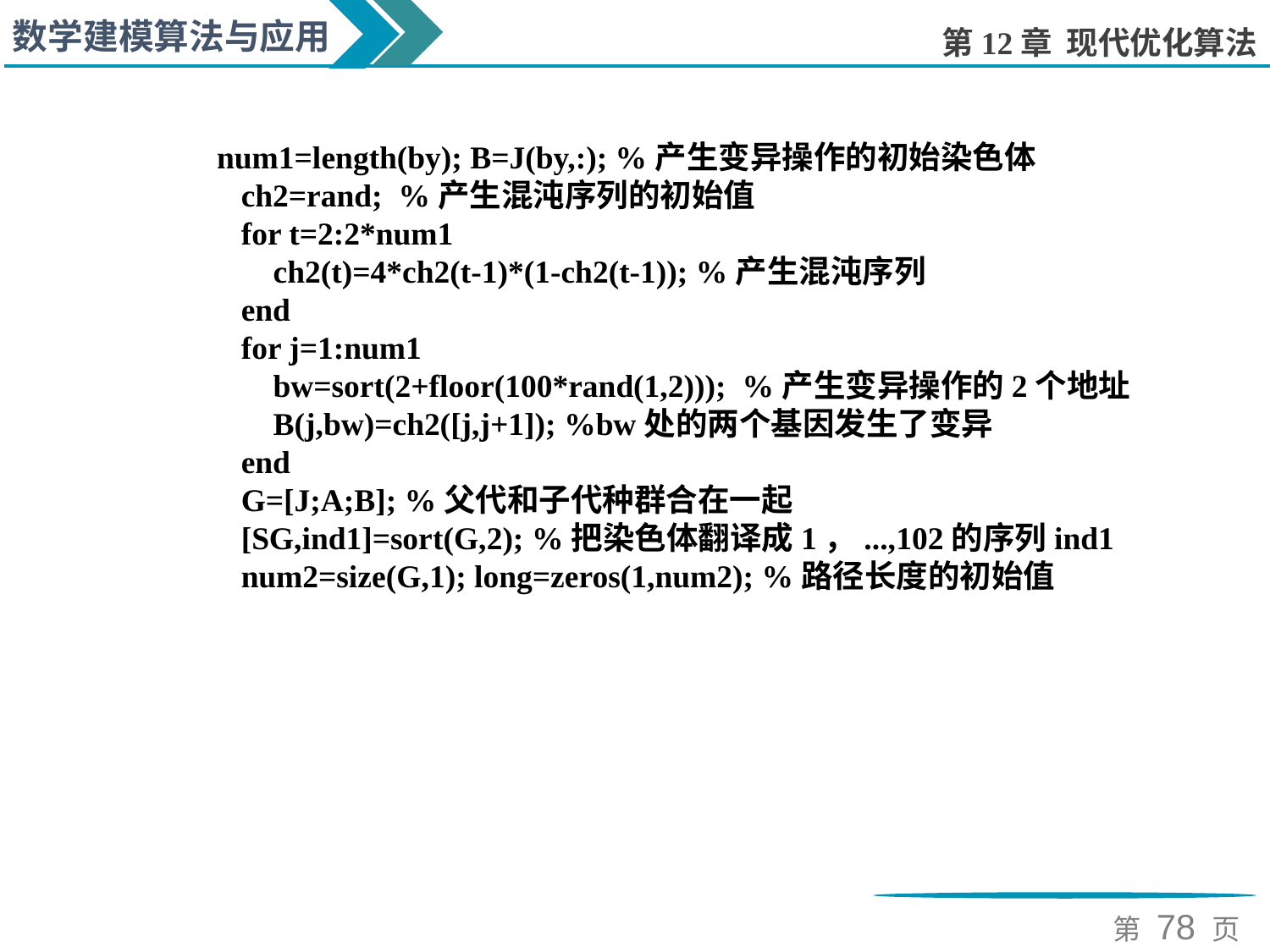

num1=length(by); B=J(by,:); %产生变异操作的初始染色体
    ch2=rand;  %产生混沌序列的初始值
    for t=2:2*num1
        ch2(t)=4*ch2(t-1)*(1-ch2(t-1)); %产生混沌序列
    end
    for j=1:num1
        bw=sort(2+floor(100*rand(1,2)));  %产生变异操作的2个地址
        B(j,bw)=ch2([j,j+1]); %bw处的两个基因发生了变异
    end
    G=[J;A;B]; %父代和子代种群合在一起
    [SG,ind1]=sort(G,2); %把染色体翻译成1，...,102的序列ind1
    num2=size(G,1); long=zeros(1,num2); %路径长度的初始值